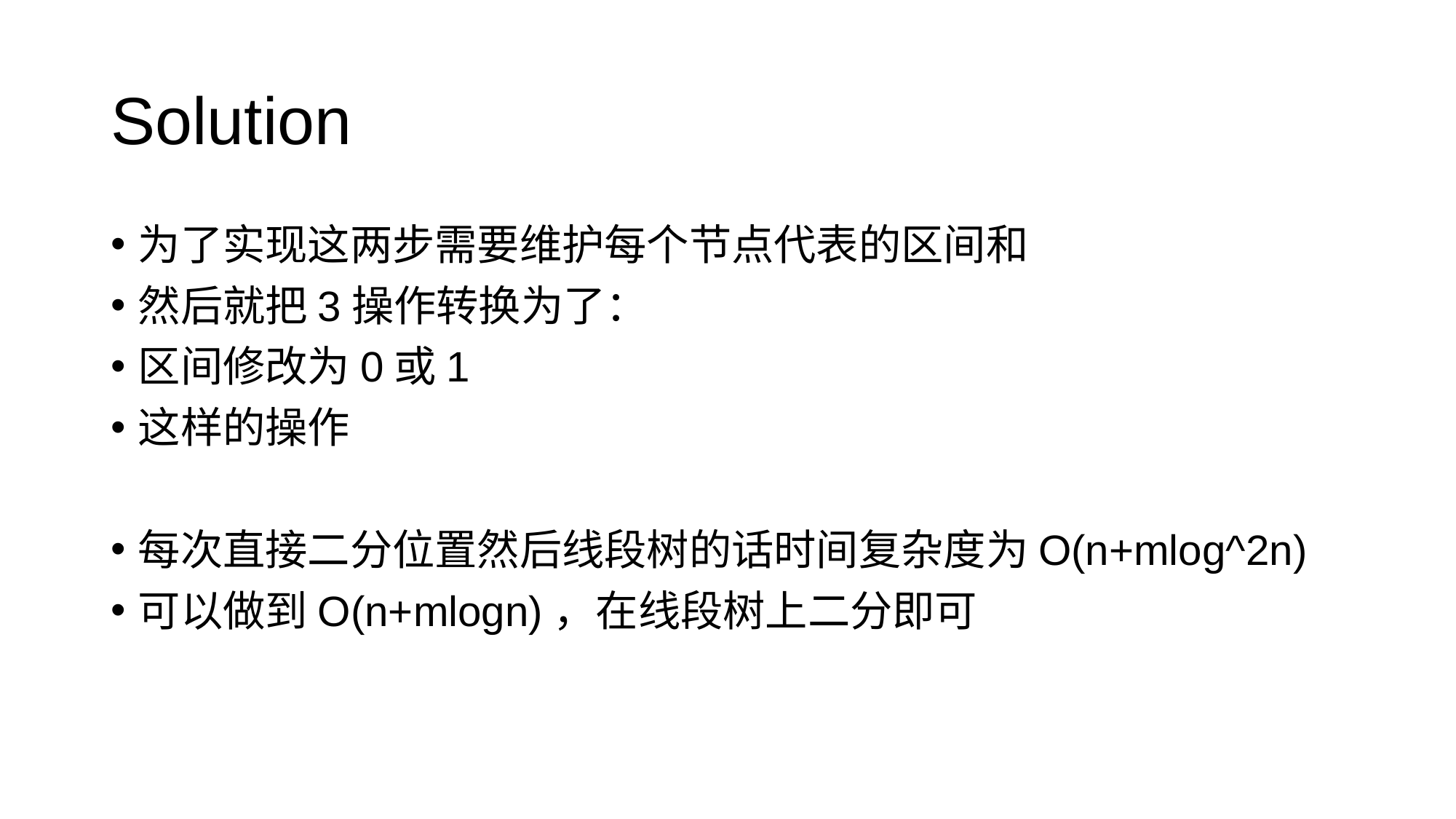

# Solution
为了实现这两步需要维护每个节点代表的区间和
然后就把3操作转换为了：
区间修改为0或1
这样的操作

每次直接二分位置然后线段树的话时间复杂度为O(n+mlog^2n)
可以做到O(n+mlogn)，在线段树上二分即可